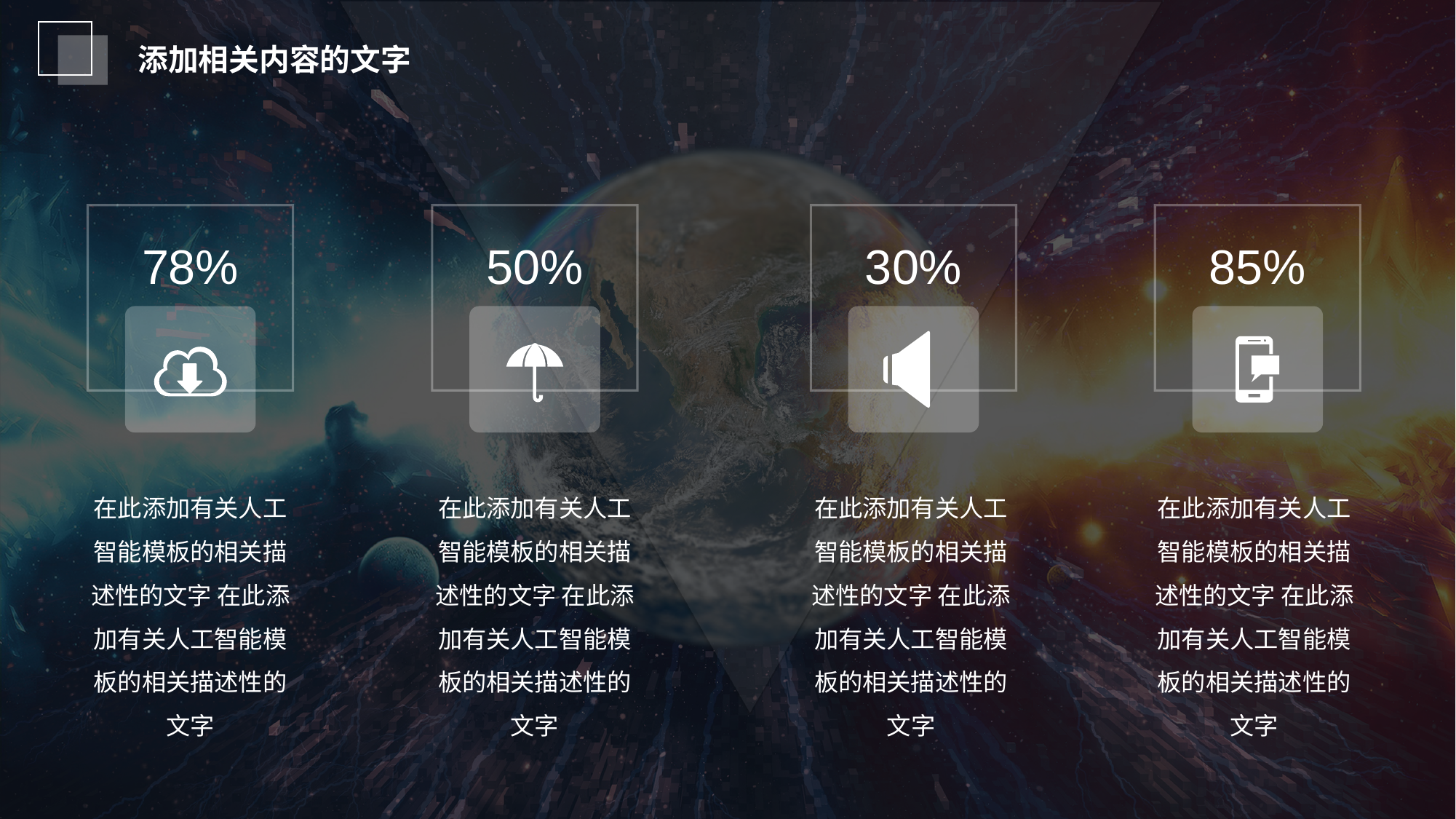

78%

50%

30%

85%

在此添加有关人工智能模板的相关描述性的文字 在此添加有关人工智能模板的相关描述性的文字
在此添加有关人工智能模板的相关描述性的文字 在此添加有关人工智能模板的相关描述性的文字
在此添加有关人工智能模板的相关描述性的文字 在此添加有关人工智能模板的相关描述性的文字
在此添加有关人工智能模板的相关描述性的文字 在此添加有关人工智能模板的相关描述性的文字